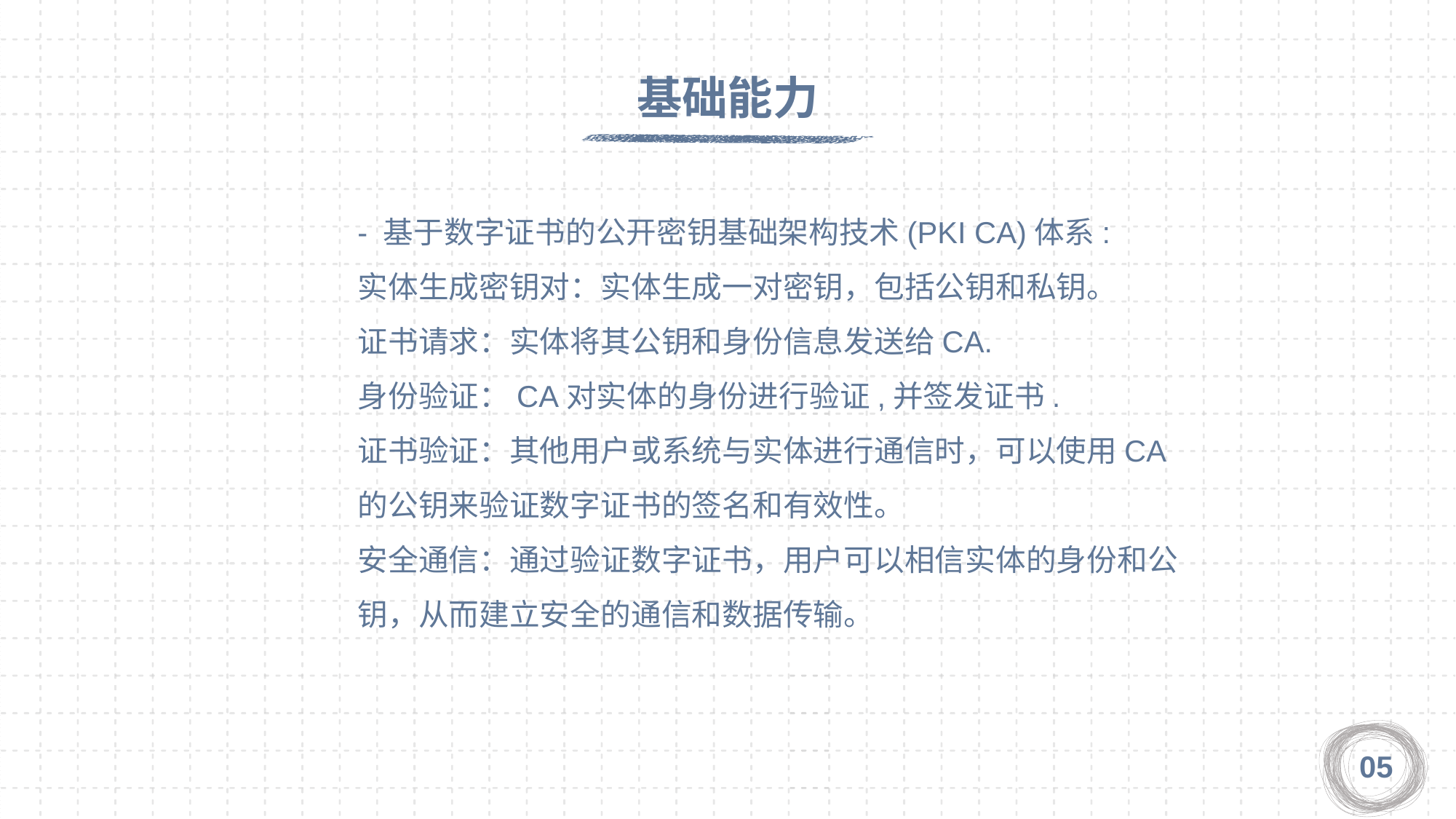

基础能力

- 基于数字证书的公开密钥基础架构技术(PKI CA)体系:
实体生成密钥对：实体生成一对密钥，包括公钥和私钥。
证书请求：实体将其公钥和身份信息发送给CA.
身份验证：CA对实体的身份进行验证,并签发证书.
证书验证：其他用户或系统与实体进行通信时，可以使用CA的公钥来验证数字证书的签名和有效性。
安全通信：通过验证数字证书，用户可以相信实体的身份和公钥，从而建立安全的通信和数据传输。

05